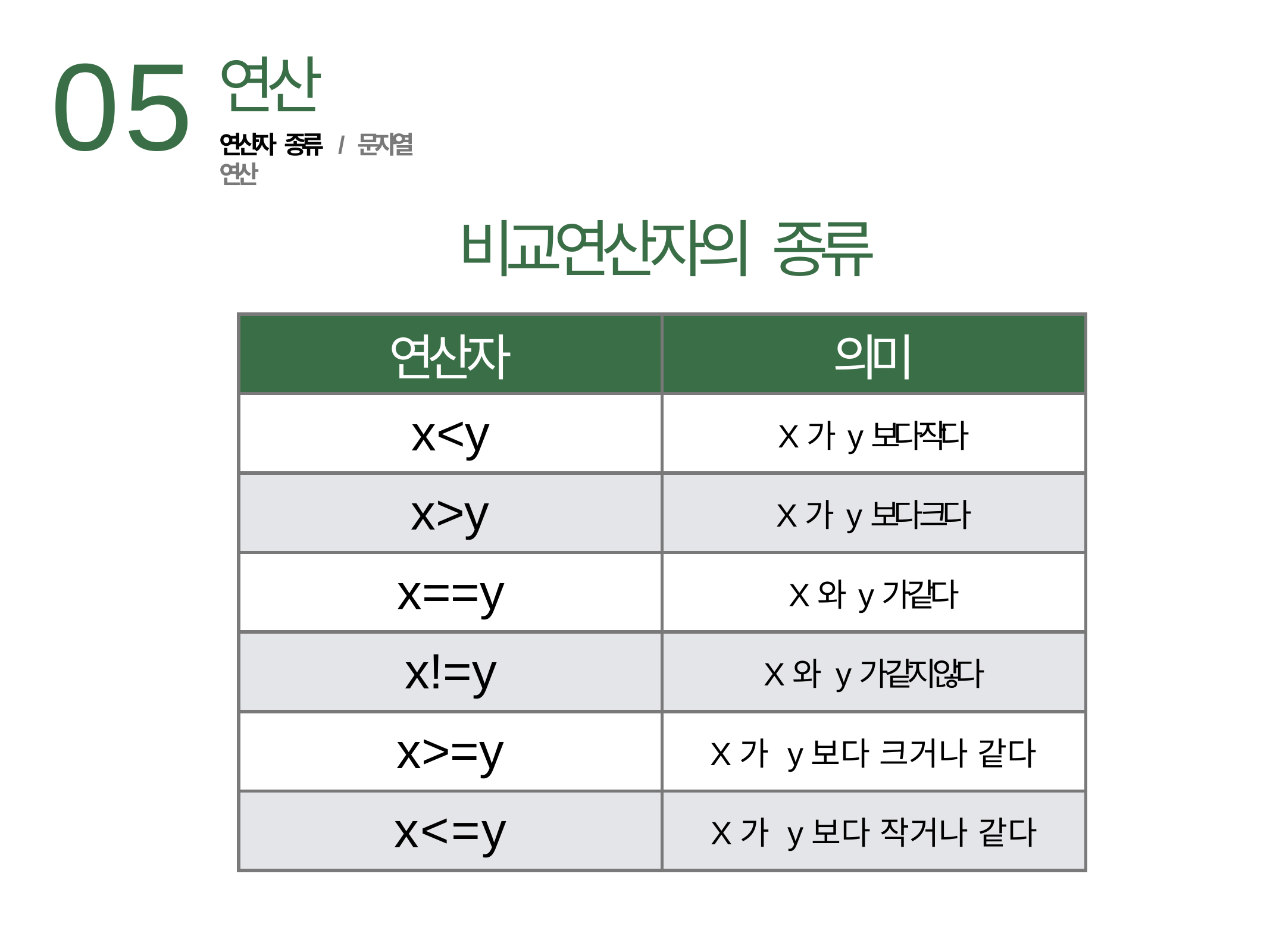

05
연산
연산자 종류	/ 문자열 연산
비교연산자의 종류
| 연산자 | 의미 |
| --- | --- |
| x<y | X가 y보다 작다 |
| x>y | X가 y보다 크다 |
| x==y | X와 y가 같다 |
| x!=y | X와 y가 같지 않다 |
| x>=y | X가 y보다 크거나 같다 |
| x<=y | X가 y보다 작거나 같다 |